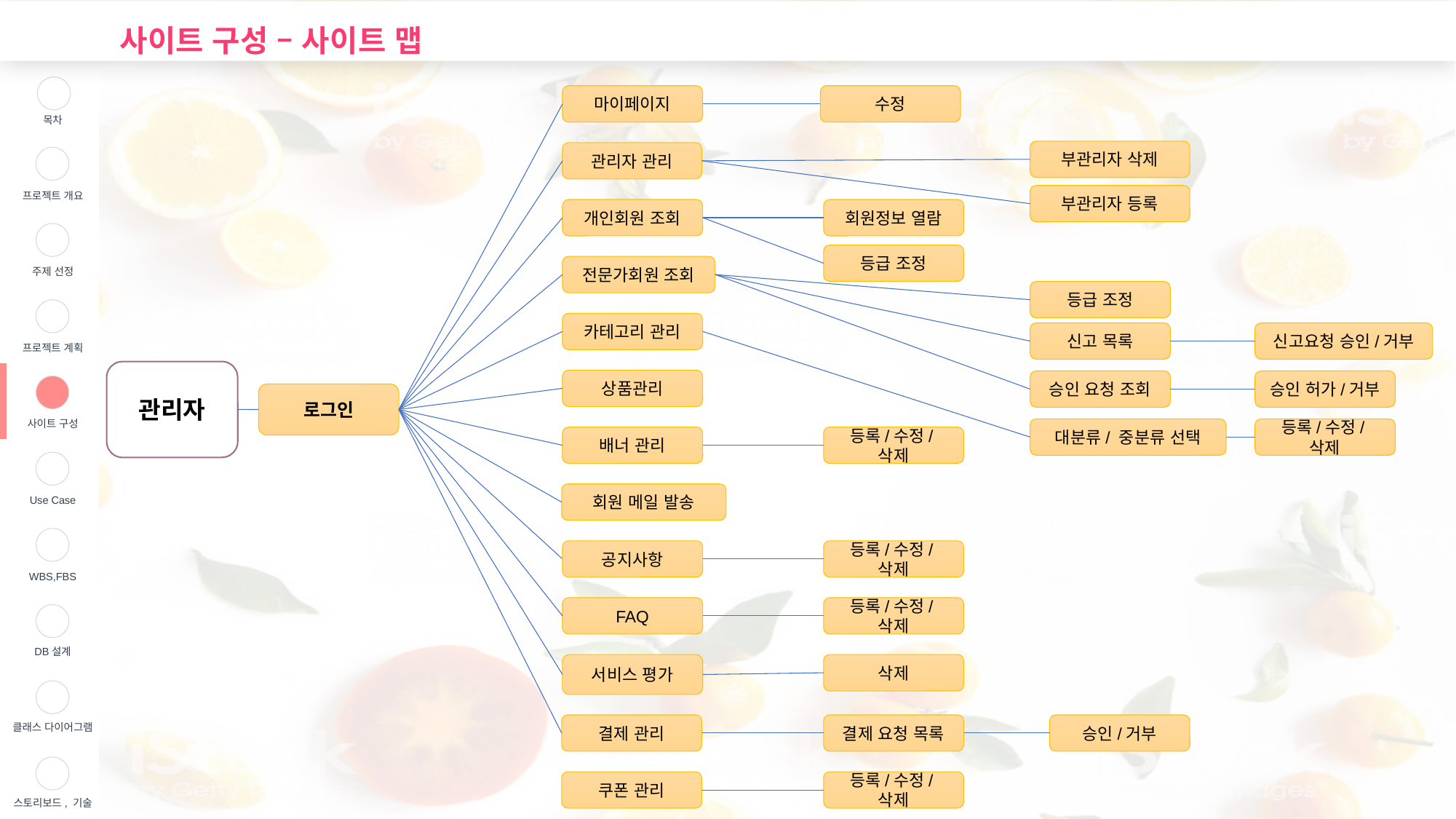

사이트 구성 – 사이트 맵
|  | 목차 |
| --- | --- |
|  | 프로젝트 개요 |
|  | 주제 선정 |
|  | 프로젝트 계획 |
|  | 사이트 구성 |
|  | Use Case |
|  | WBS,FBS |
|  | DB설계 |
|  | 클래스 다이어그램 |
|  | 스토리보드, 기술 |

마이페이지
수정
부관리자 삭제
관리자 관리

부관리자 등록
개인회원 조회
회원정보 열람

등급 조정
전문가회원 조회
등급 조정

카테고리 관리
신고 목록
신고요청 승인/거부
관리자
상품관리
승인 요청 조회
승인 허가/거부

로그인
대분류/ 중분류 선택
등록/수정/삭제
배너 관리
등록/수정/삭제

회원 메일 발송

공지사항
등록/수정/삭제
FAQ
등록/수정/삭제

서비스 평가
삭제

결제 관리
결제 요청 목록
승인/거부

쿠폰 관리
등록/수정/삭제